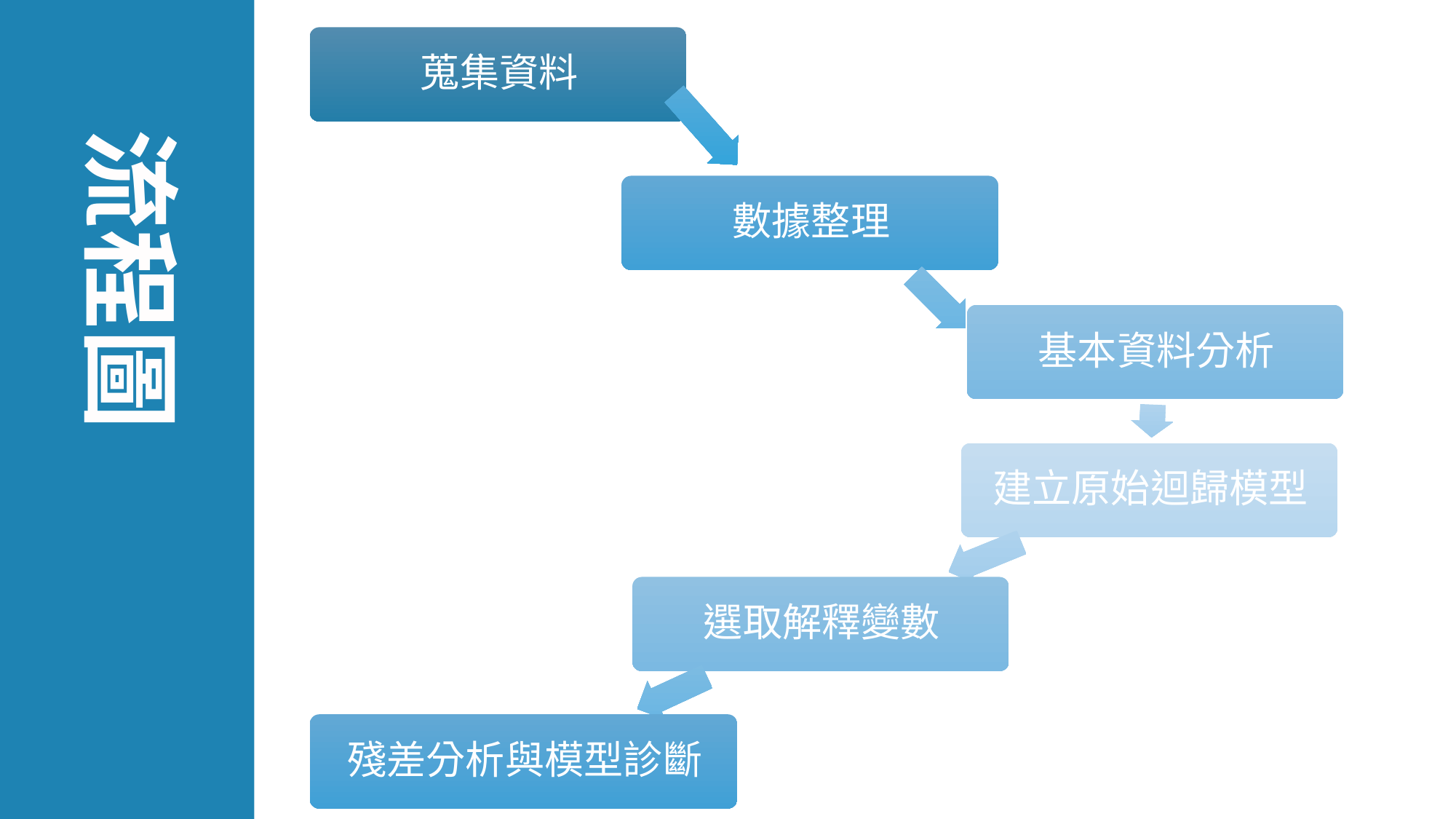

蒐集資料

數據整理

基本資料分析

建立原始迴歸模型

選取解釋變數

殘差分析與模型診斷
流程圖